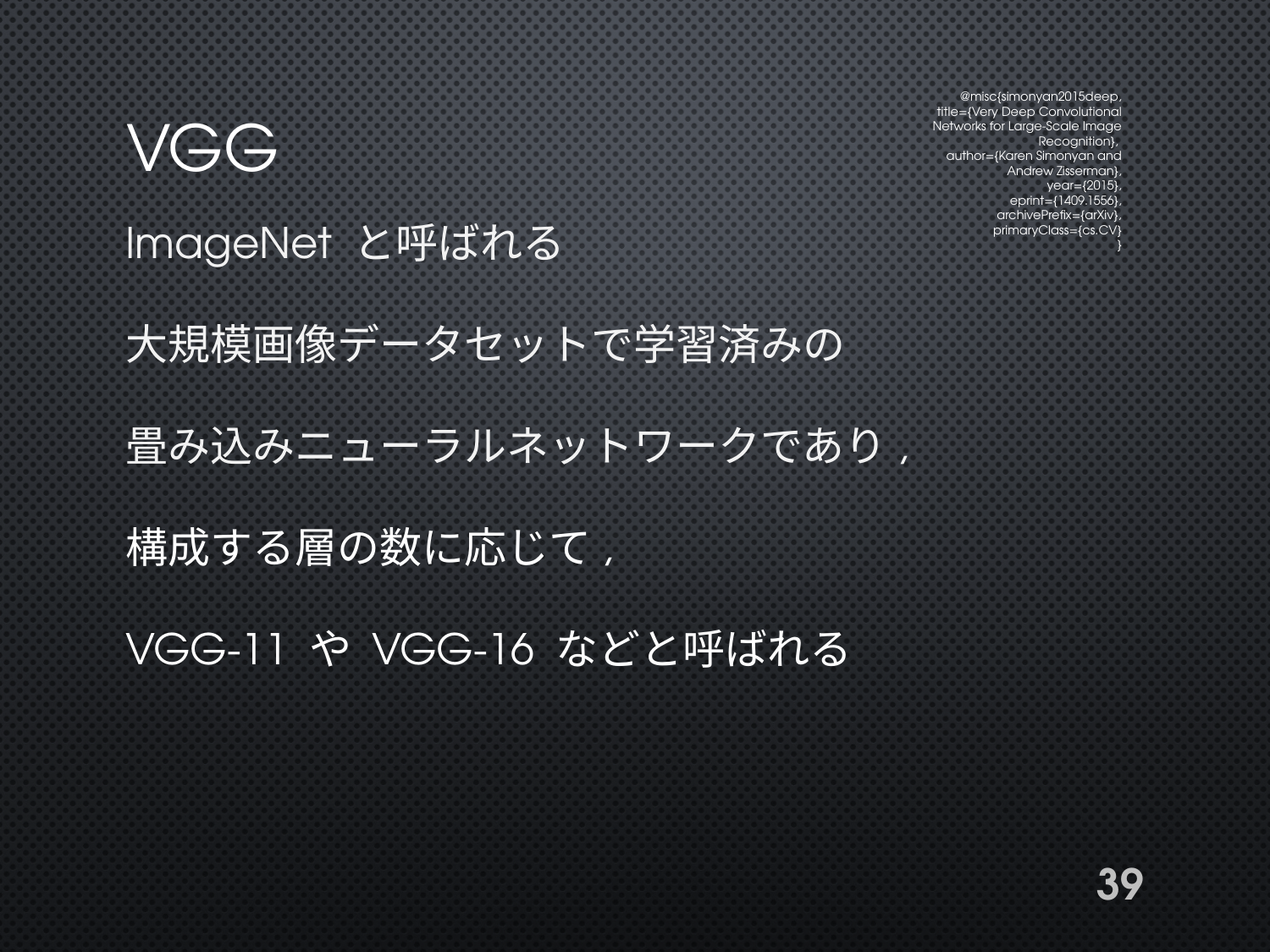

# VGG
@misc{simonyan2015deep,
      title={Very Deep Convolutional Networks for Large-Scale Image Recognition},
      author={Karen Simonyan and Andrew Zisserman},
      year={2015},
      eprint={1409.1556},
      archivePrefix={arXiv},
      primaryClass={cs.CV}
}
ImageNet と呼ばれる

大規模画像データセットで学習済みの

畳み込みニューラルネットワークであり,

構成する層の数に応じて,

VGG-11 や VGG-16 などと呼ばれる

39